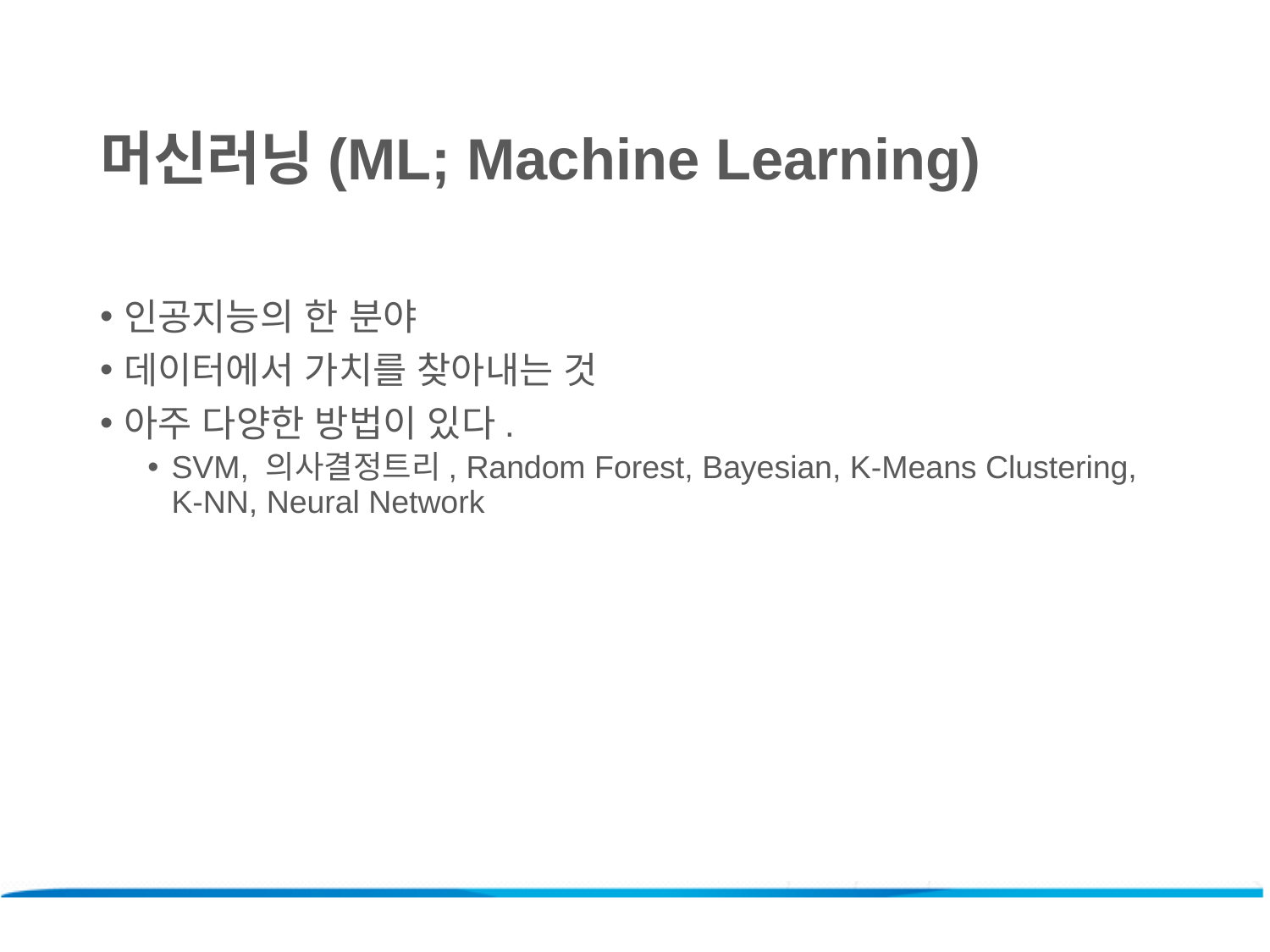

머신러닝(ML; Machine Learning)
인공지능의 한 분야
데이터에서 가치를 찾아내는 것
아주 다양한 방법이 있다.
SVM, 의사결정트리, Random Forest, Bayesian, K-Means Clustering, K-NN, Neural Network